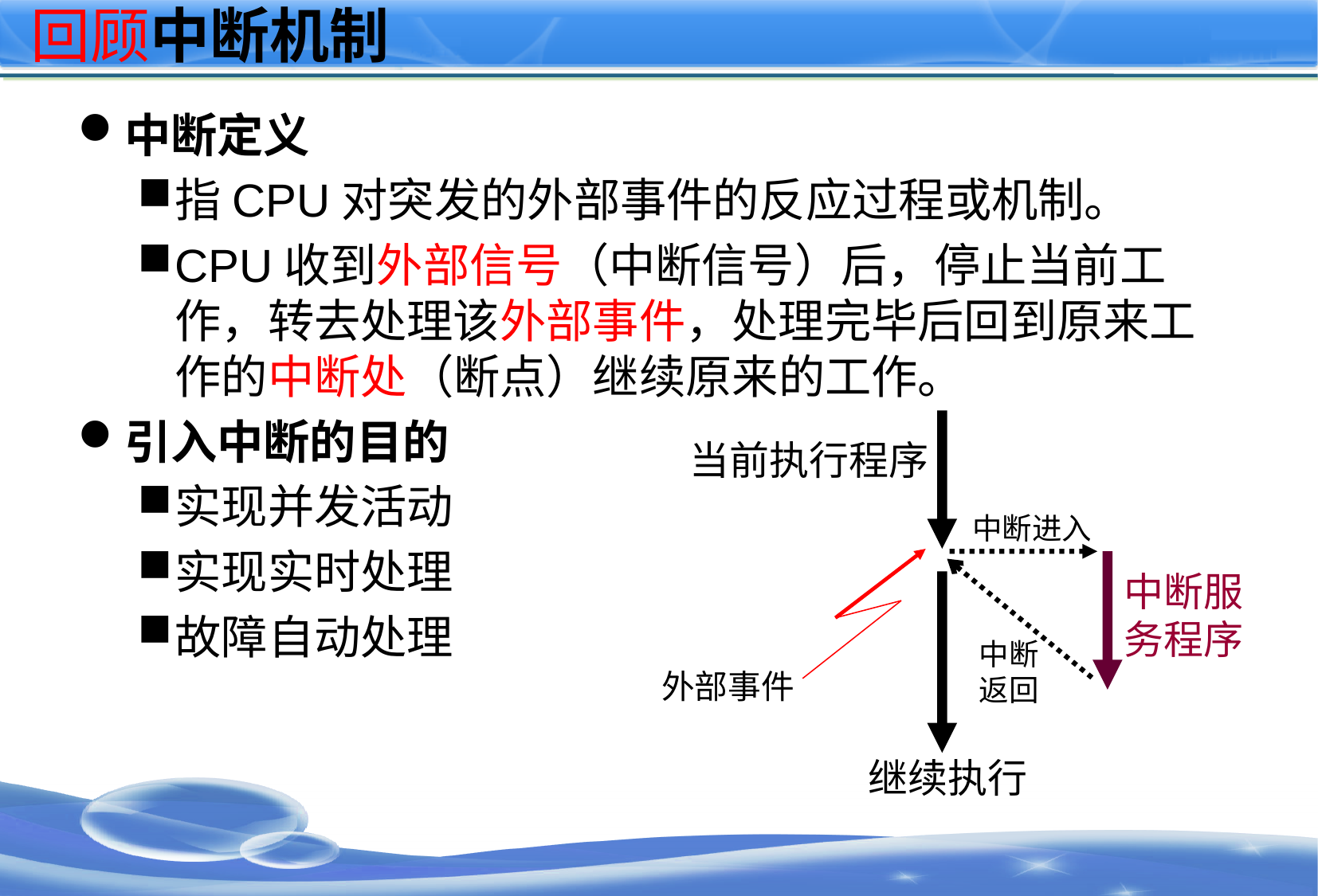

# 回顾中断机制
中断定义
指CPU对突发的外部事件的反应过程或机制。
CPU收到外部信号（中断信号）后，停止当前工作，转去处理该外部事件，处理完毕后回到原来工作的中断处（断点）继续原来的工作。
引入中断的目的
实现并发活动
实现实时处理
故障自动处理

当前执行程序
中断进入

中断服务程序

中断
返回
外部事件
继续执行